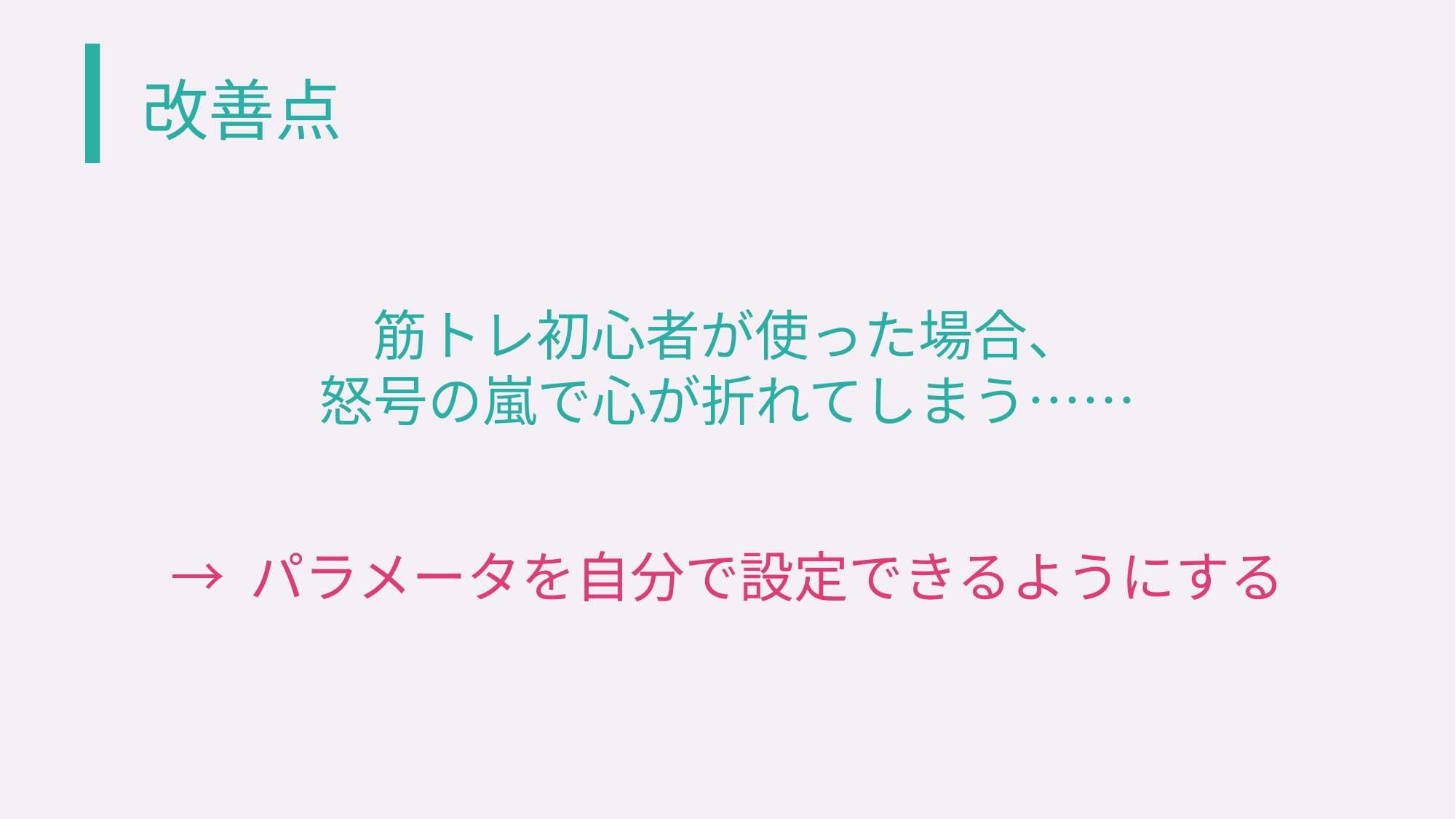

# 改善点
筋トレ初心者が使った場合、
怒号の嵐で心が折れてしまう……
→ パラメータを自分で設定できるようにする